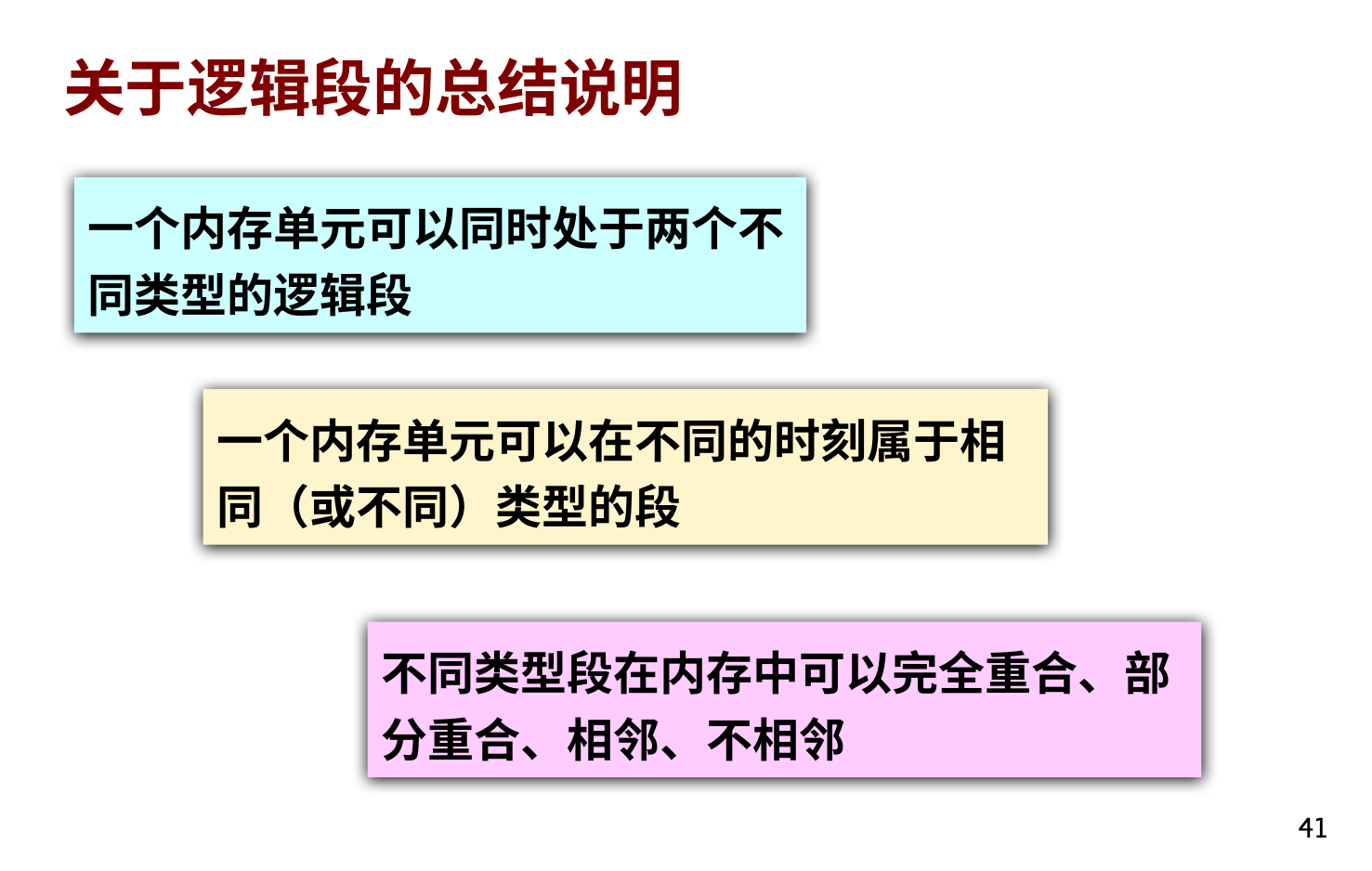

# 关于逻辑段的总结说明
一个内存单元可以同时处于两个不同类型的逻辑段
一个内存单元可以在不同的时刻属于相同（或不同）类型的段
不同类型段在内存中可以完全重合、部分重合、相邻、不相邻
41